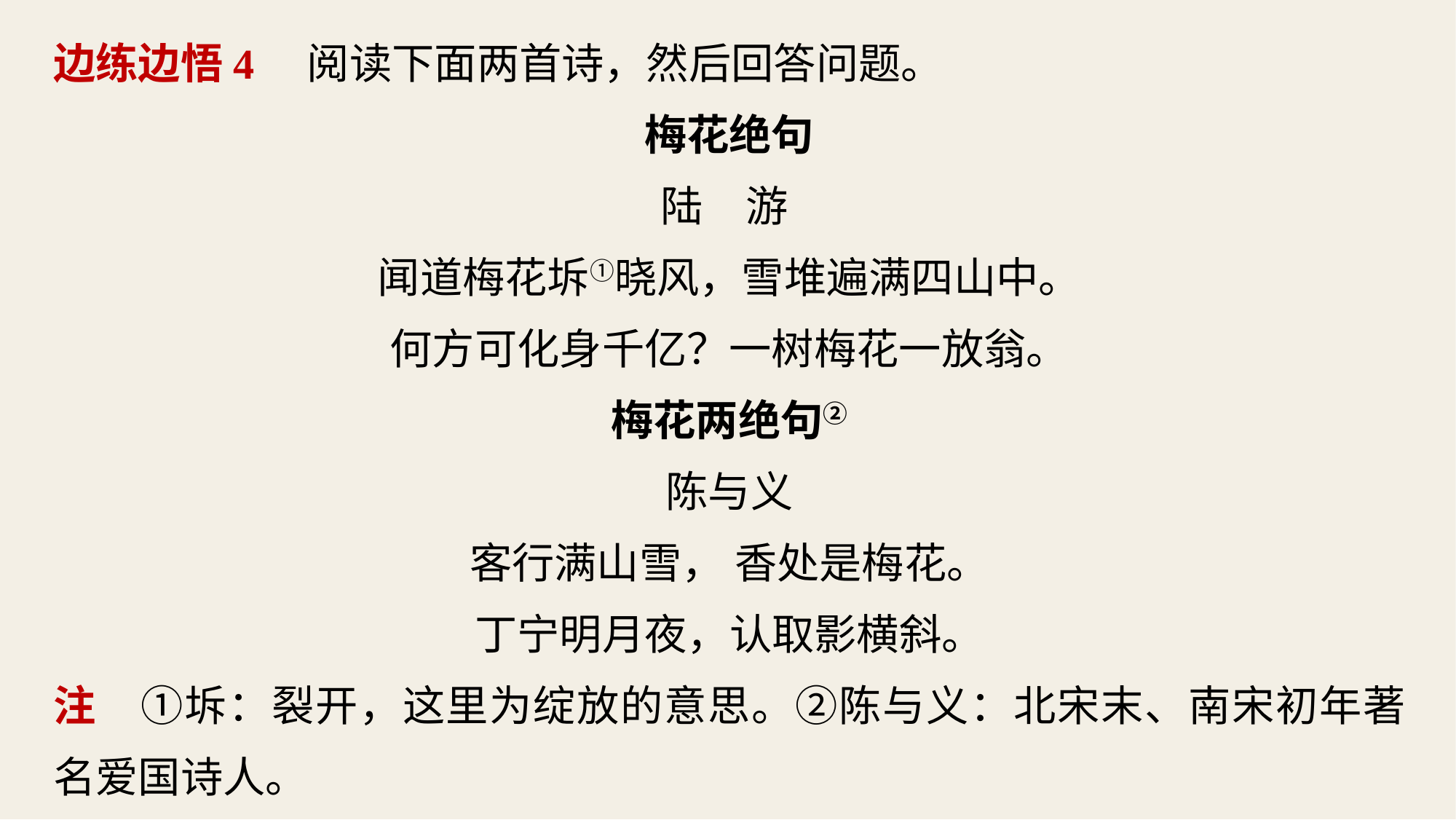

边练边悟4　阅读下面两首诗，然后回答问题。
梅花绝句
陆　游
闻道梅花坼①晓风，雪堆遍满四山中。
何方可化身千亿？一树梅花一放翁。
梅花两绝句②
陈与义
客行满山雪， 香处是梅花。
丁宁明月夜，认取影横斜。
注　①坼：裂开，这里为绽放的意思。②陈与义：北宋末、南宋初年著名爱国诗人。